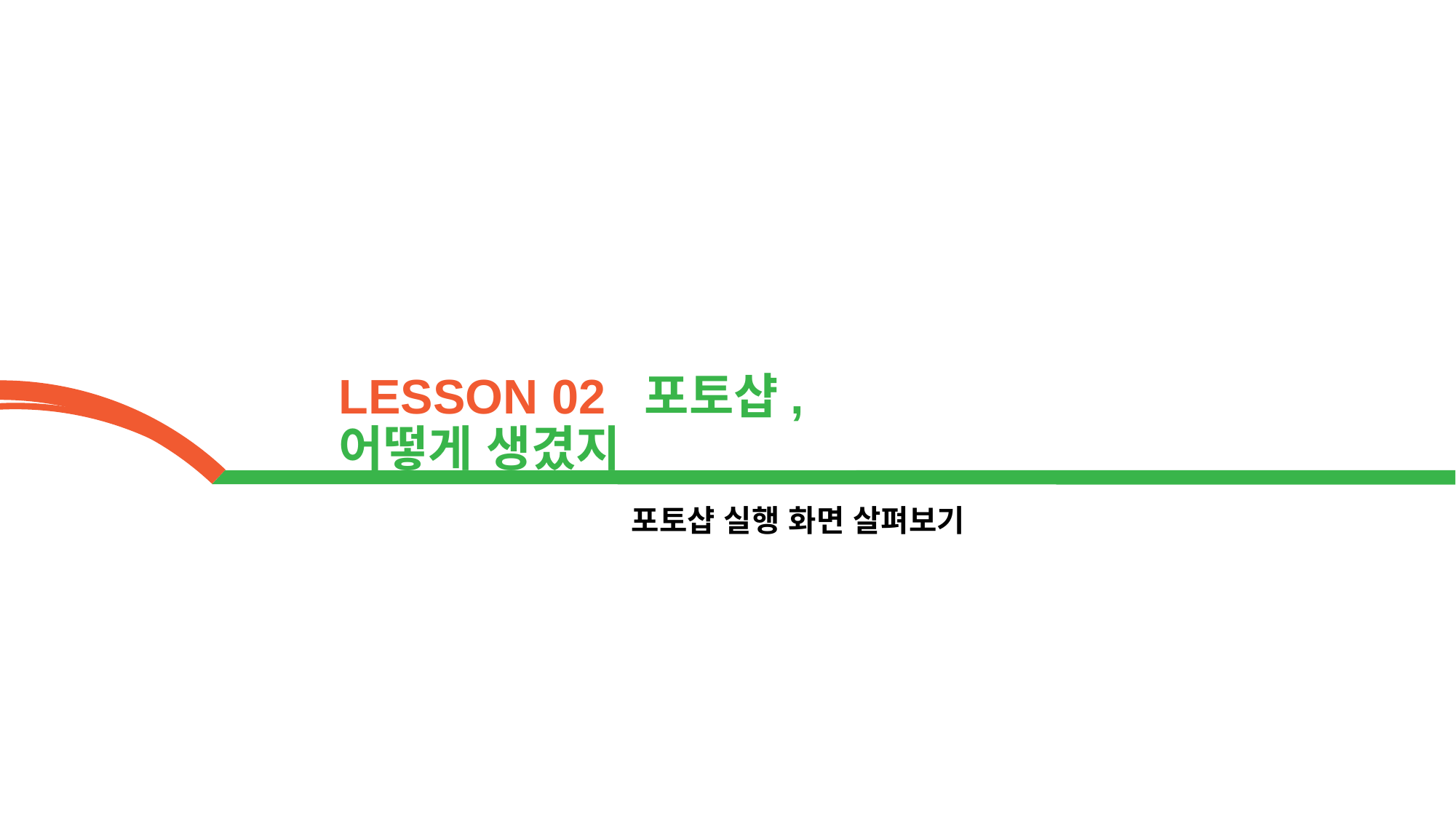

LESSON 02  포토샵, 어떻게 생겼지
포토샵 실행 화면 살펴보기